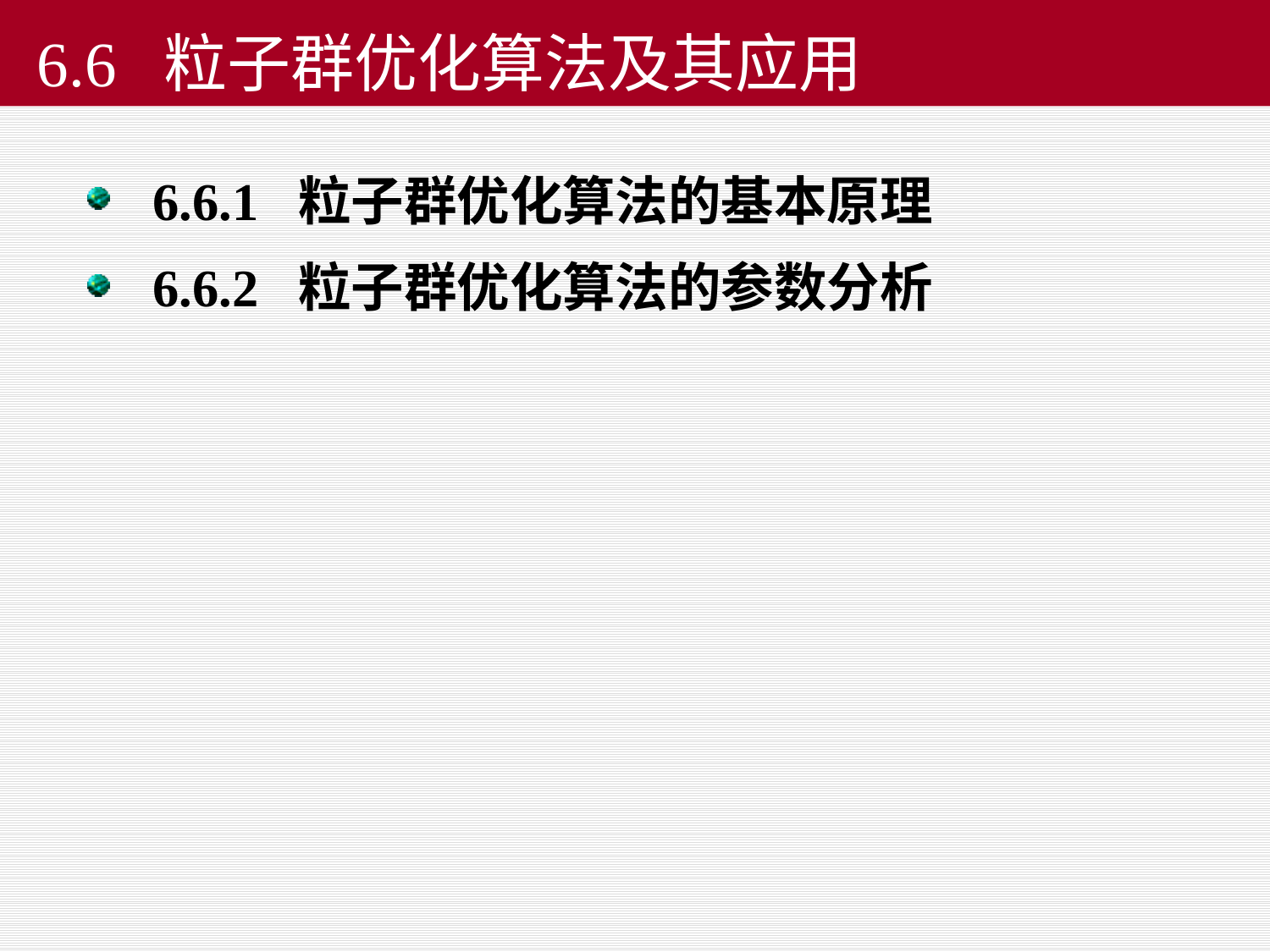

# 6.6  粒子群优化算法及其应用
6.6.1  粒子群优化算法的基本原理
6.6.2  粒子群优化算法的参数分析
118